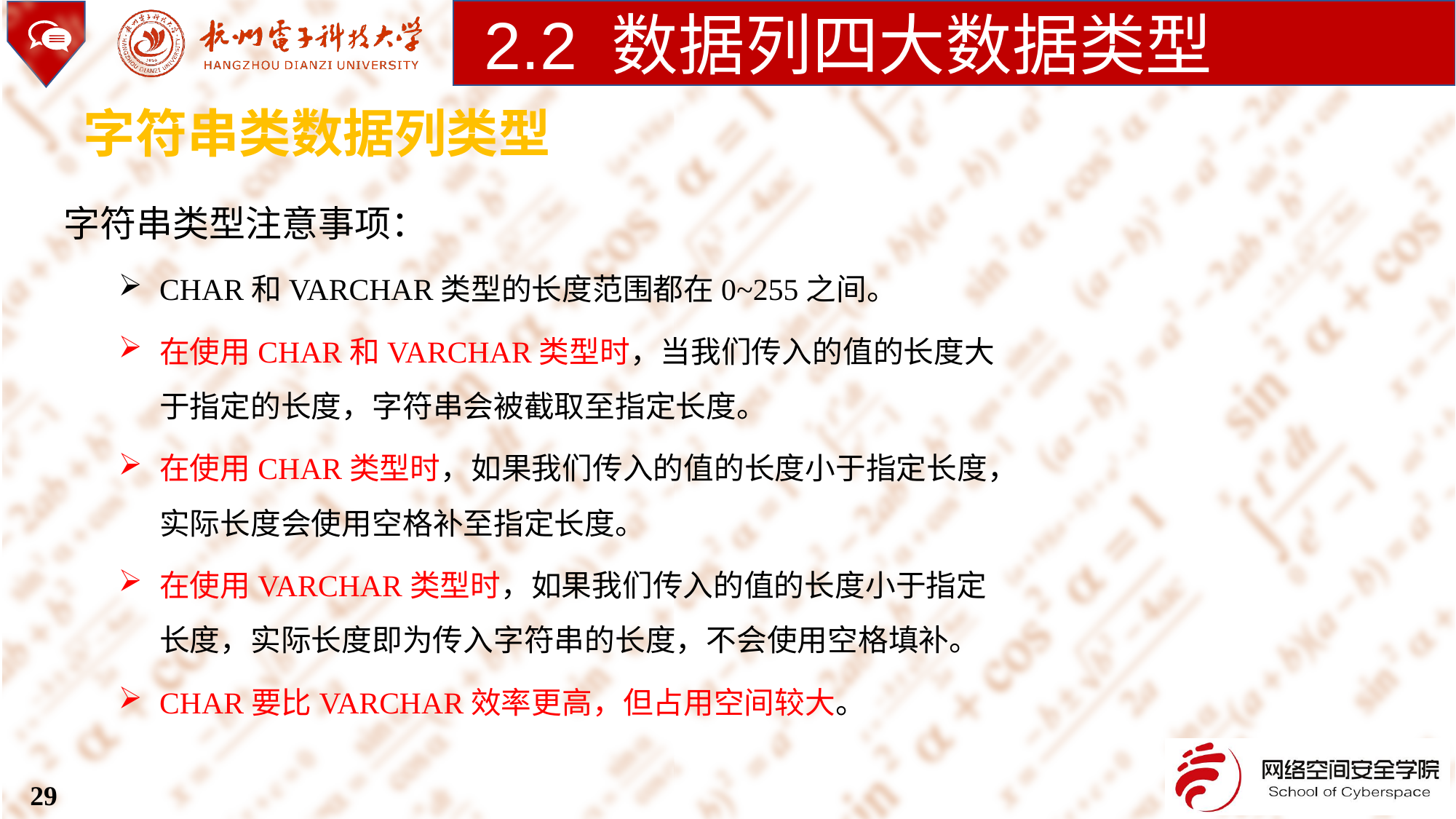

2.2 数据列四大数据类型
字符串类数据列类型
字符串类型注意事项：
CHAR和VARCHAR类型的长度范围都在0~255之间。
在使用CHAR和VARCHAR类型时，当我们传入的值的长度大于指定的长度，字符串会被截取至指定长度。
在使用CHAR类型时，如果我们传入的值的长度小于指定长度，实际长度会使用空格补至指定长度。
在使用VARCHAR类型时，如果我们传入的值的长度小于指定长度，实际长度即为传入字符串的长度，不会使用空格填补。
CHAR要比VARCHAR效率更高，但占用空间较大。
29